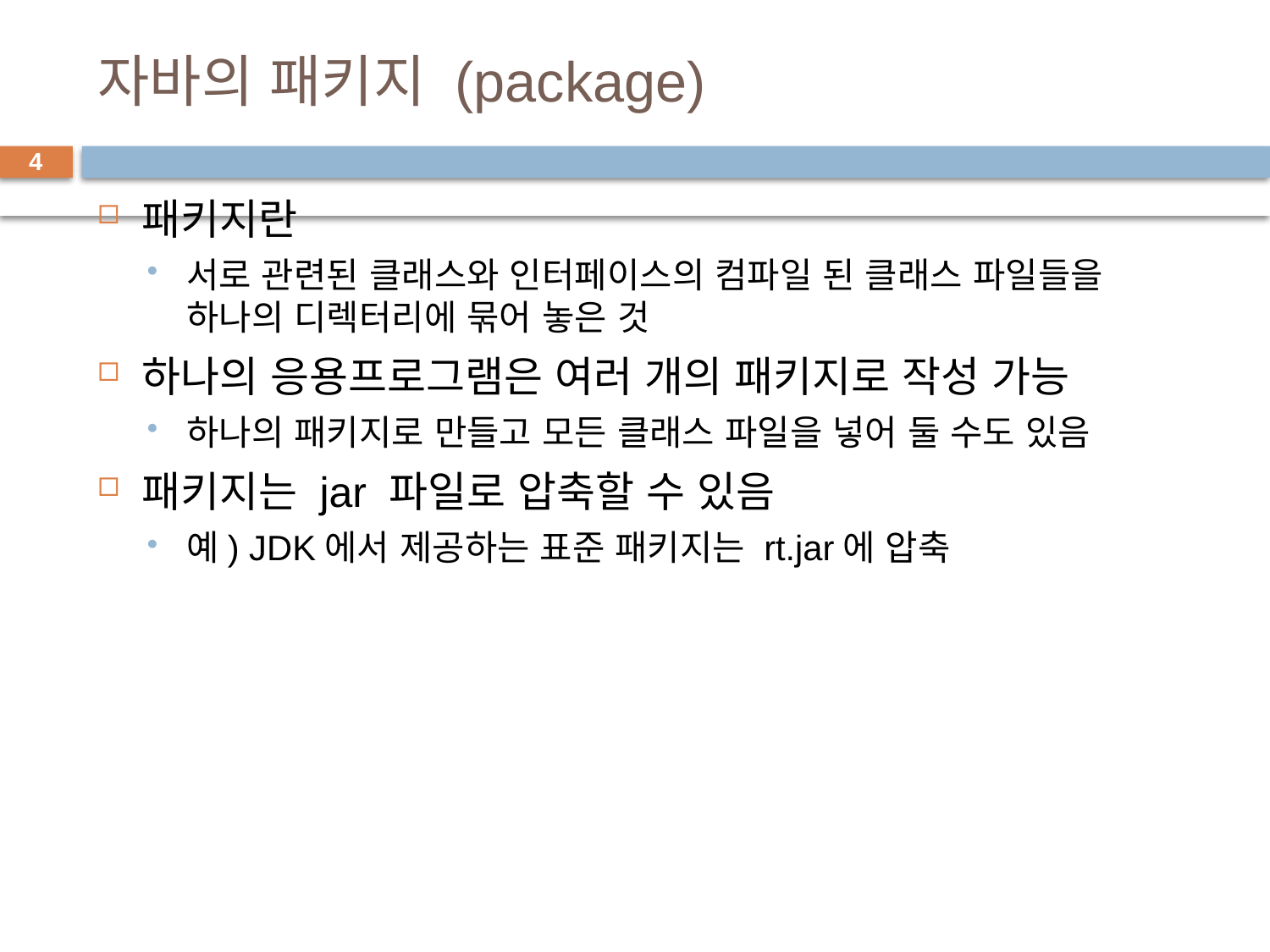

# 자바의 패키지 (package)
4
패키지란
서로 관련된 클래스와 인터페이스의 컴파일 된 클래스 파일들을 하나의 디렉터리에 묶어 놓은 것
하나의 응용프로그램은 여러 개의 패키지로 작성 가능
하나의 패키지로 만들고 모든 클래스 파일을 넣어 둘 수도 있음
패키지는 jar 파일로 압축할 수 있음
예) JDK에서 제공하는 표준 패키지는 rt.jar에 압축